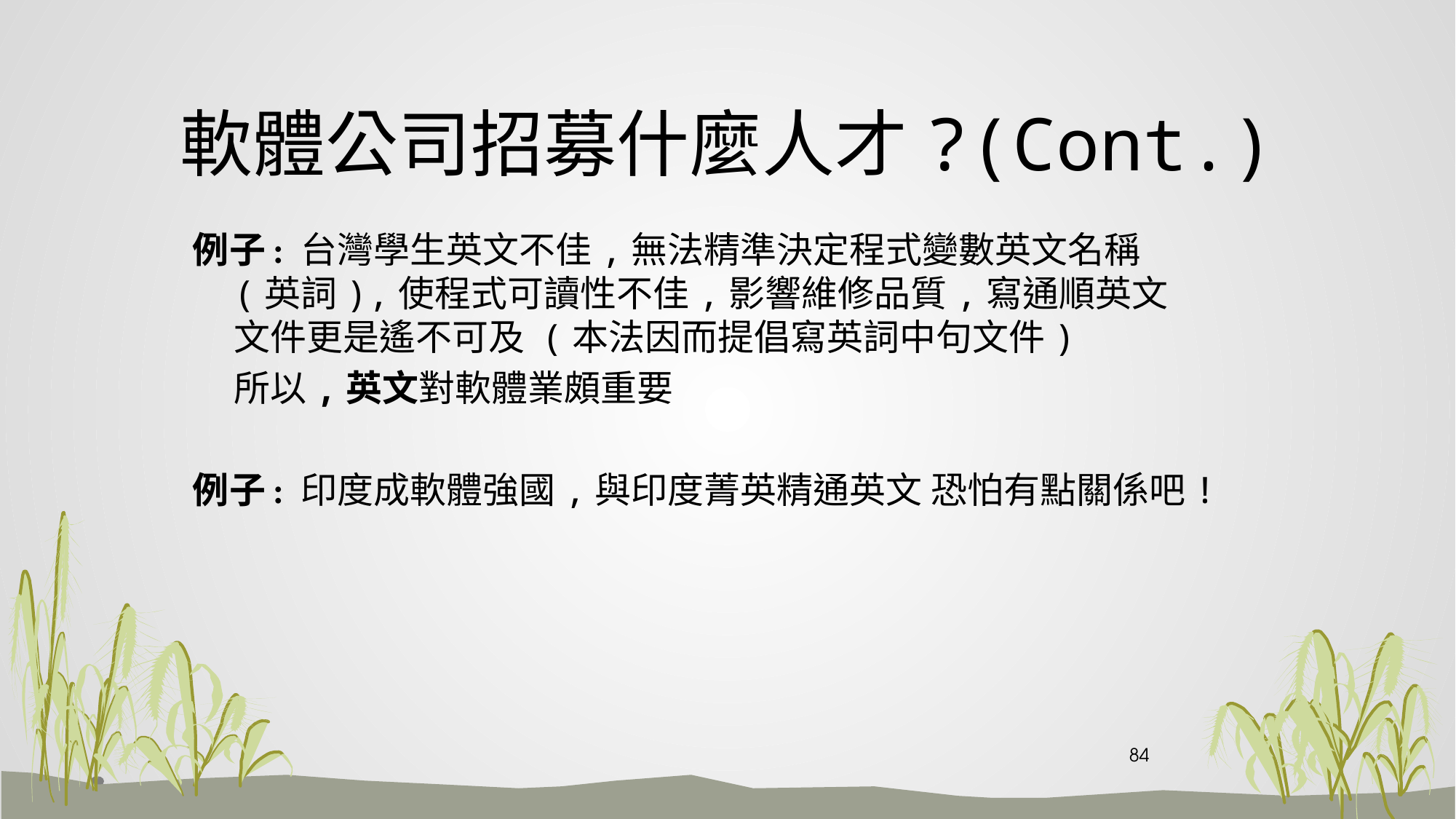

# 軟體公司招募什麼人才?(Cont.)
例子: 台灣學生英文不佳,無法精準決定程式變數英文名稱(英詞),使程式可讀性不佳,影響維修品質,寫通順英文文件更是遙不可及 (本法因而提倡寫英詞中句文件)
    所以,英文對軟體業頗重要

例子: 印度成軟體強國,與印度菁英精通英文 恐怕有點關係吧!
84